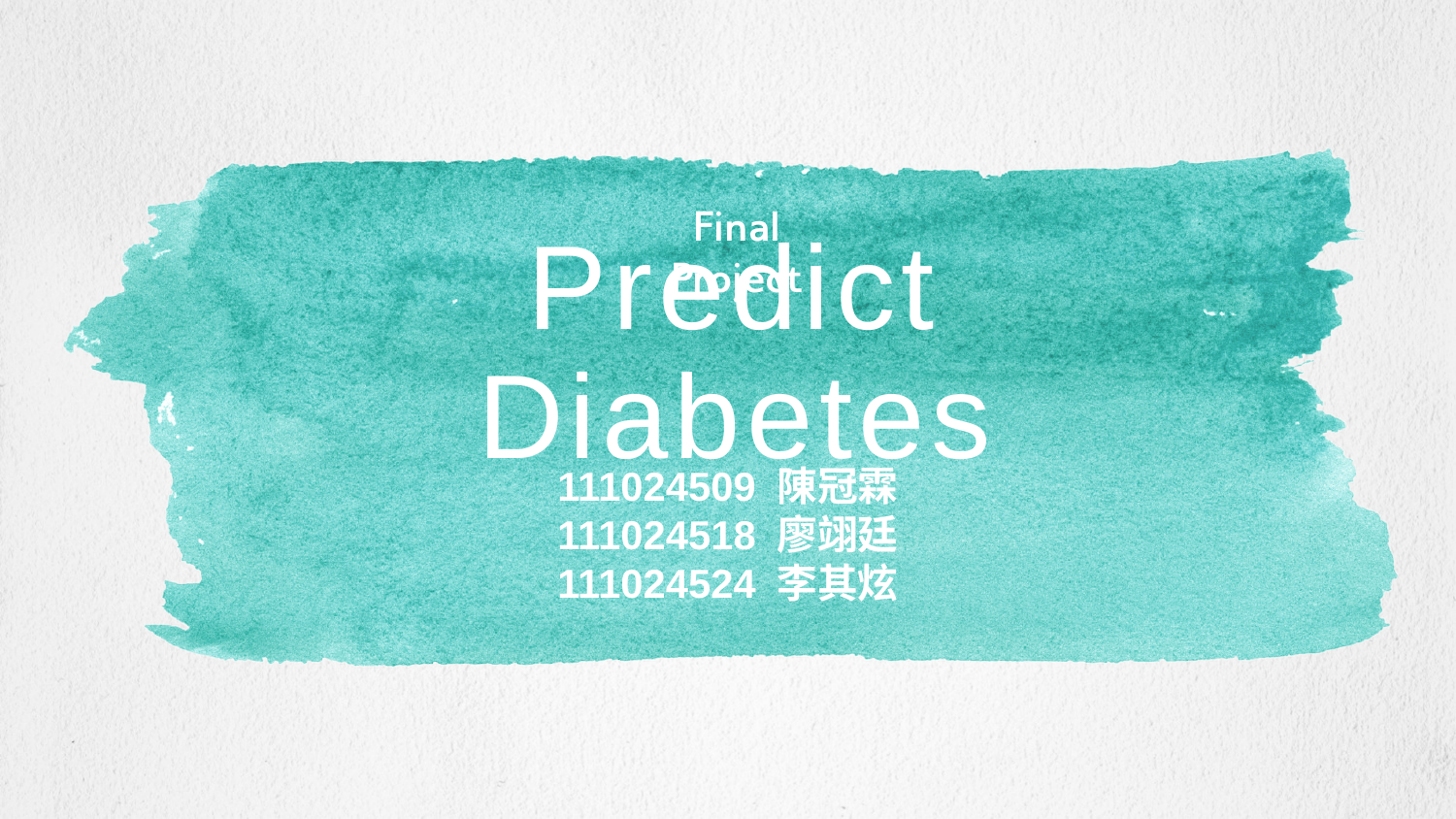

Final Project
# Predict Diabetes
111024509 陳冠霖
111024518 廖翊廷
111024524 李其炫